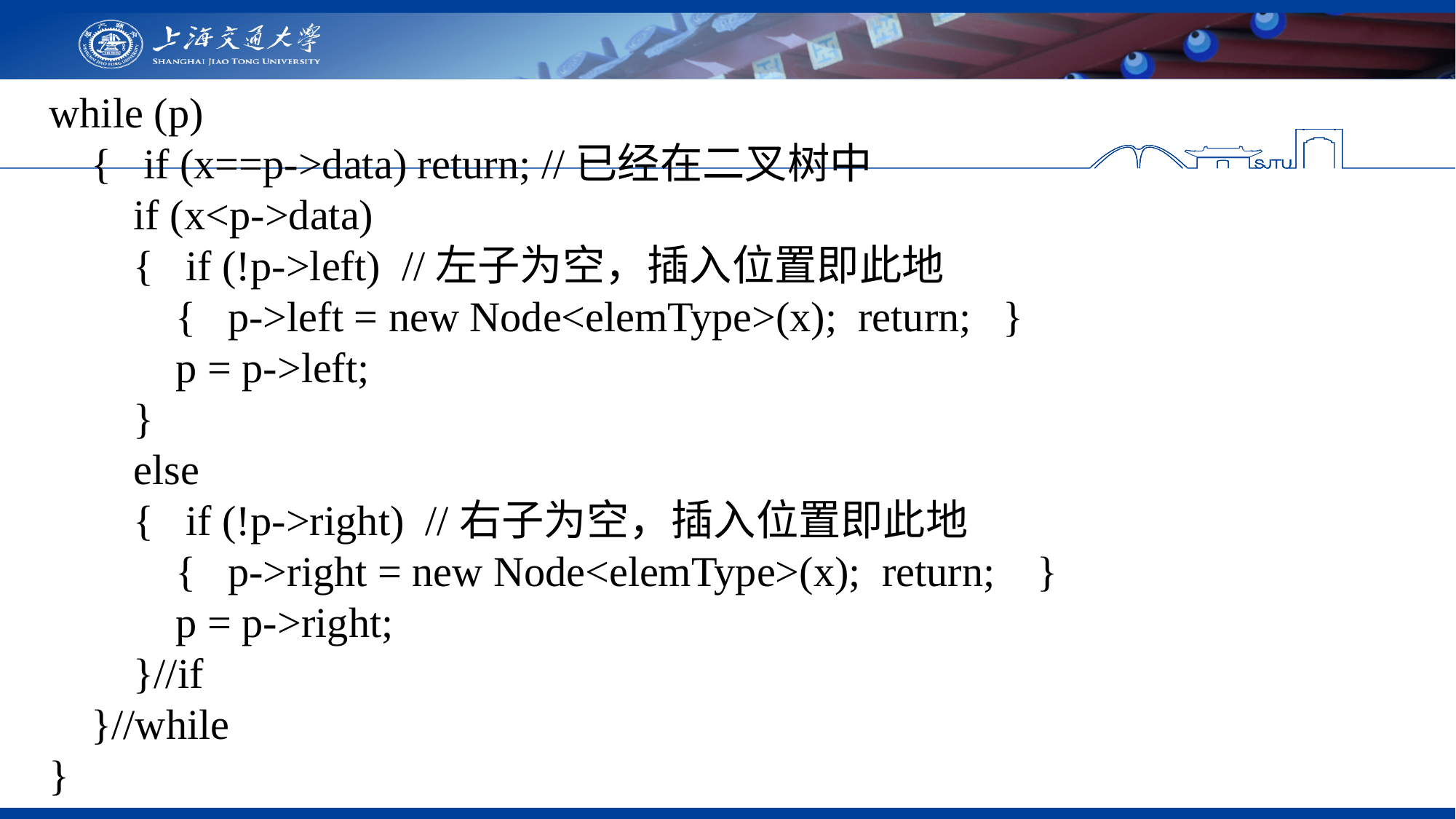

while (p)
    {   if (x==p->data) return; //已经在二叉树中
        if (x<p->data)
        {   if (!p->left)  //左子为空，插入位置即此地
            {   p->left = new Node<elemType>(x);  return;   }
            p = p->left;
        }
        else
        {   if (!p->right)  //右子为空，插入位置即此地
            {   p->right = new Node<elemType>(x);  return;    }
            p = p->right;
        }//if
    }//while
}